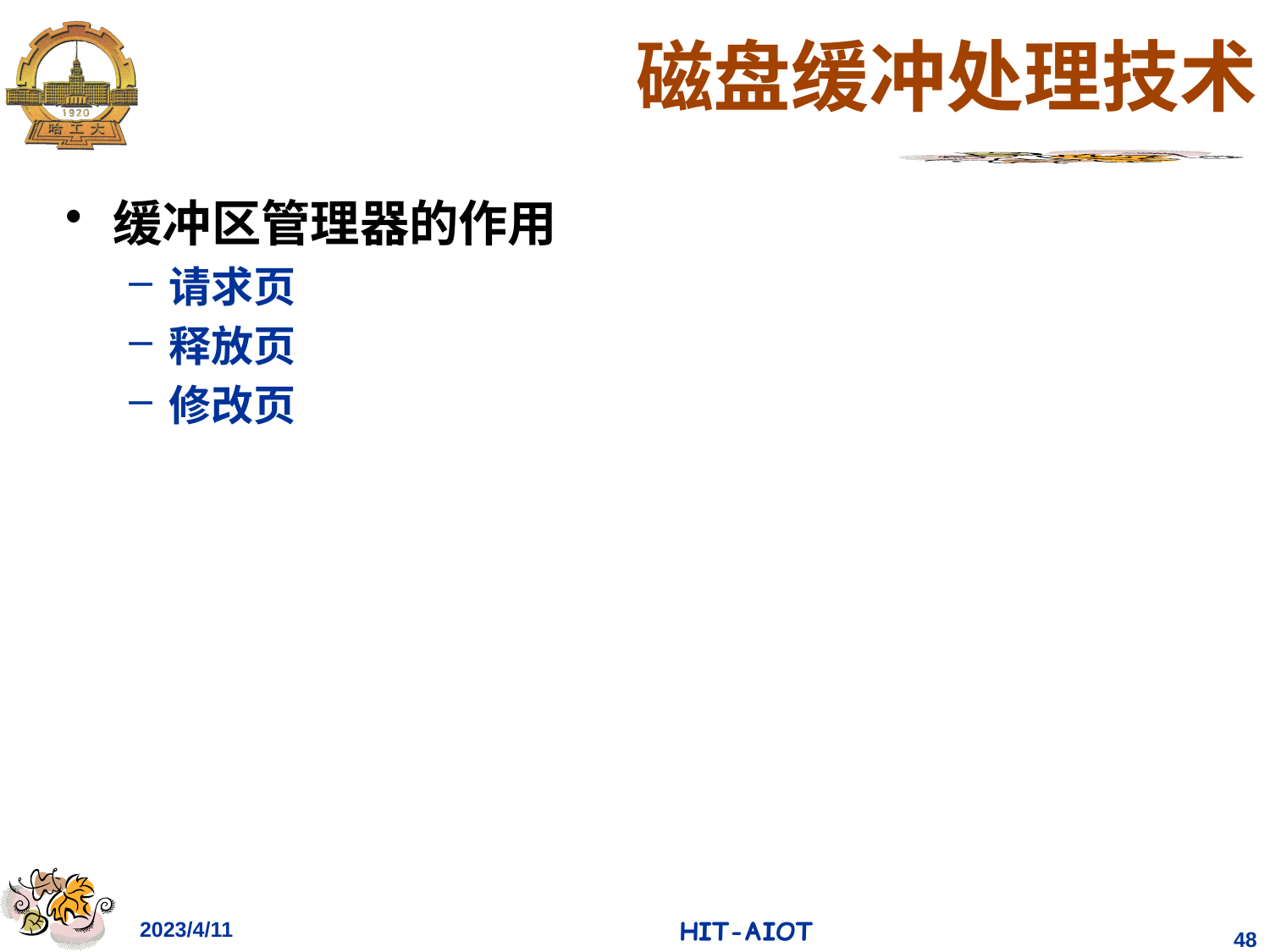

# 磁盘缓冲处理技术
缓冲区管理器的作用
请求页
释放页
修改页

2023/4/11
HIT-AIOT
48